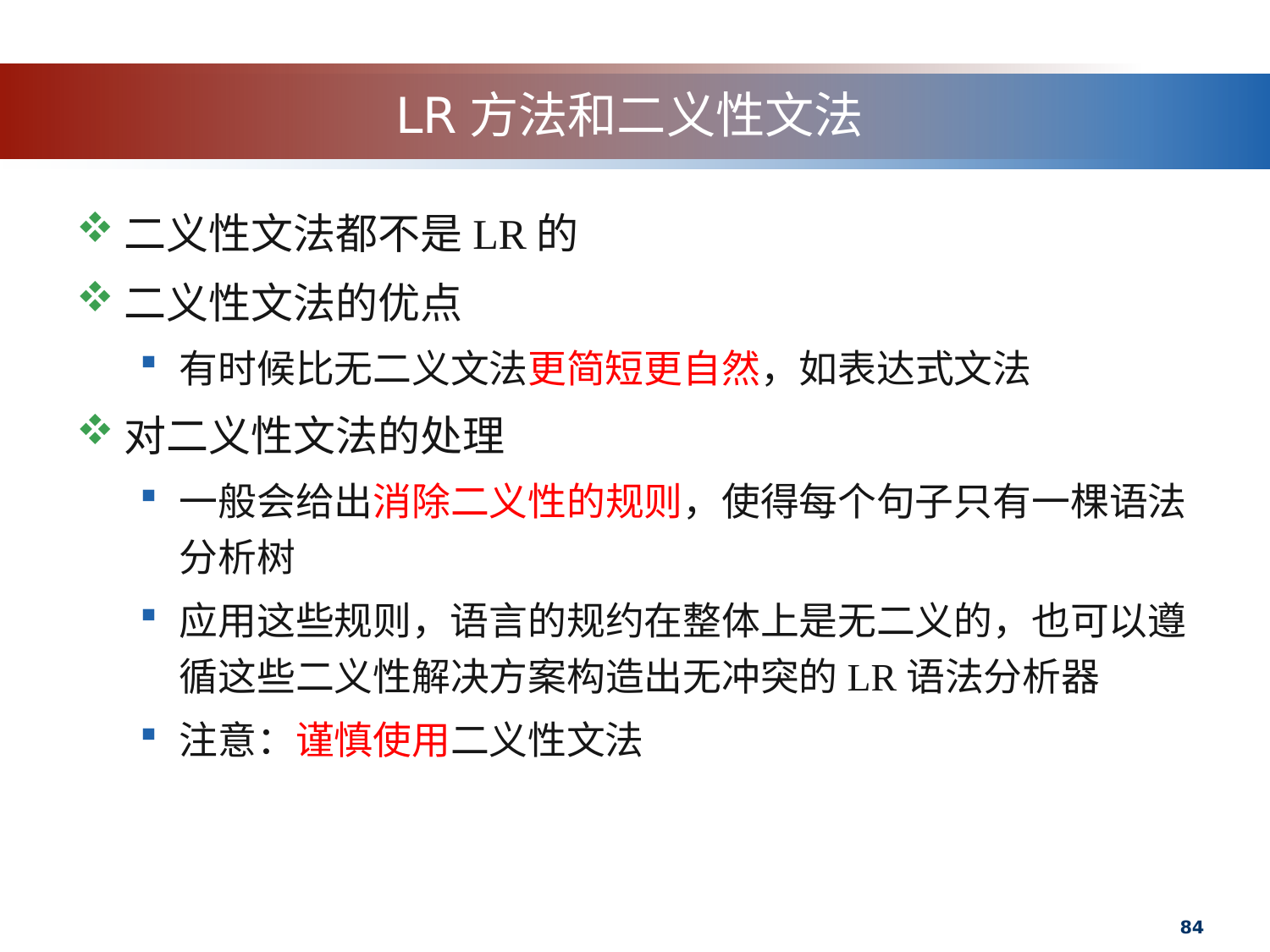

# LR方法和二义性文法
二义性文法都不是LR的
二义性文法的优点
有时候比无二义文法更简短更自然，如表达式文法
对二义性文法的处理
一般会给出消除二义性的规则，使得每个句子只有一棵语法分析树
应用这些规则，语言的规约在整体上是无二义的，也可以遵循这些二义性解决方案构造出无冲突的LR语法分析器
注意：谨慎使用二义性文法
84